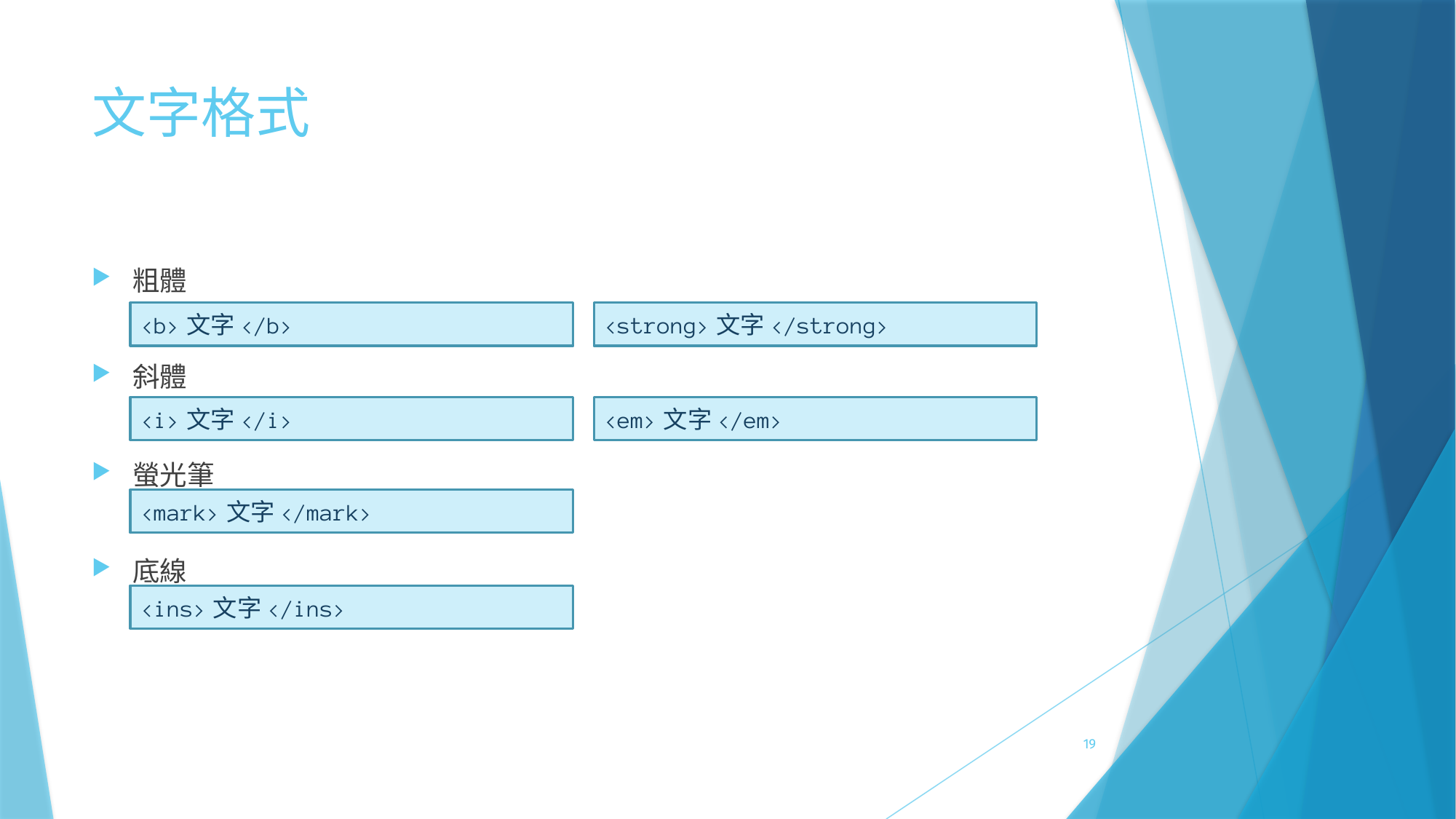

# 文字格式
粗體

斜體

螢光筆

底線

<b>文字</b>
<strong>文字</strong>
<i>文字</i>
<em>文字</em>
<mark>文字</mark>
<ins>文字</ins>
19